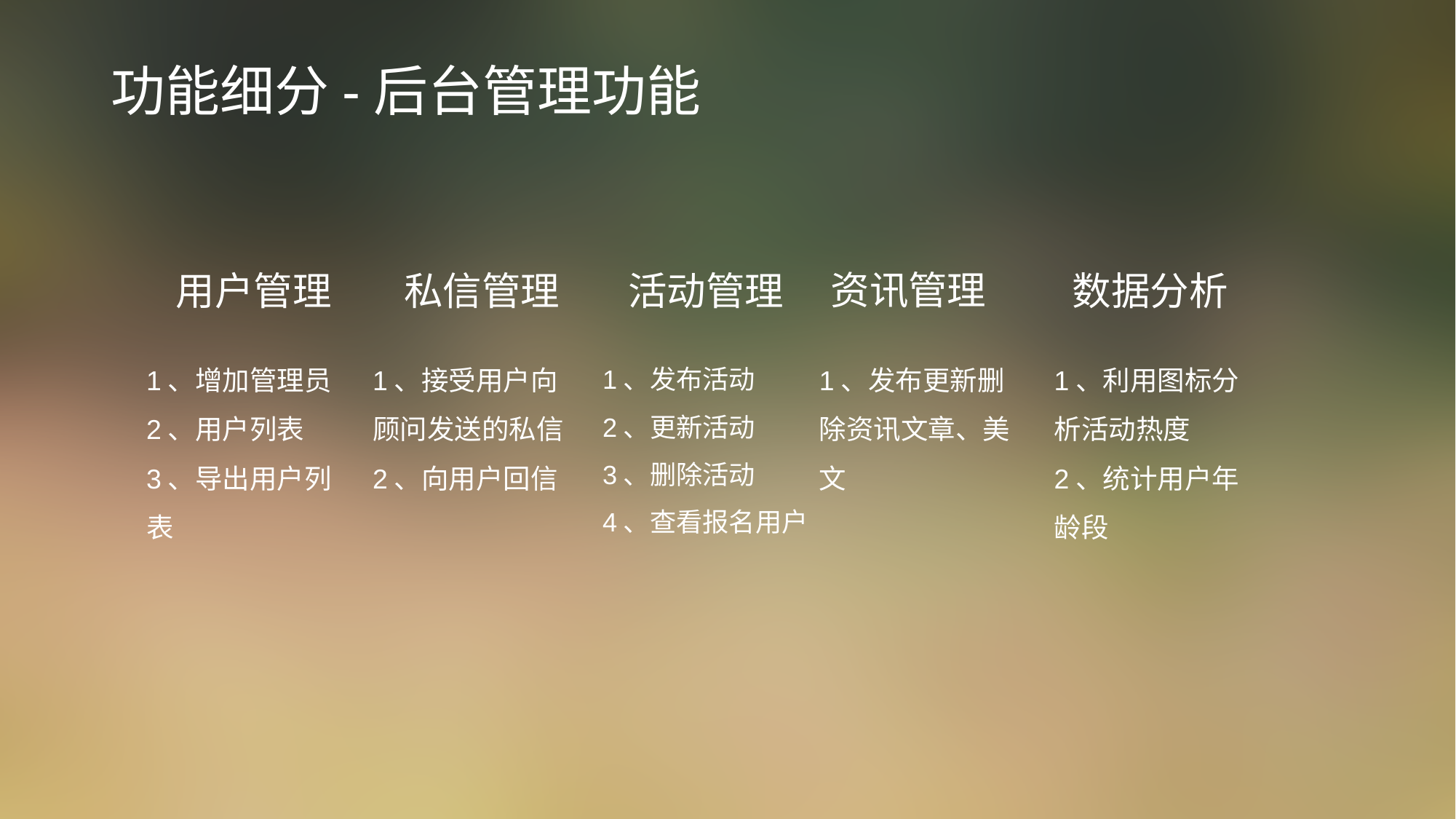

# 功能细分-后台管理功能
资讯管理
用户管理
私信管理
活动管理
数据分析
1、增加管理员
2、用户列表
3、导出用户列表

1、接受用户向顾问发送的私信
2、向用户回信

1、发布活动
2、更新活动
3、删除活动
4、查看报名用户

1、发布更新删除资讯文章、美文
1、利用图标分析活动热度
2、统计用户年龄段